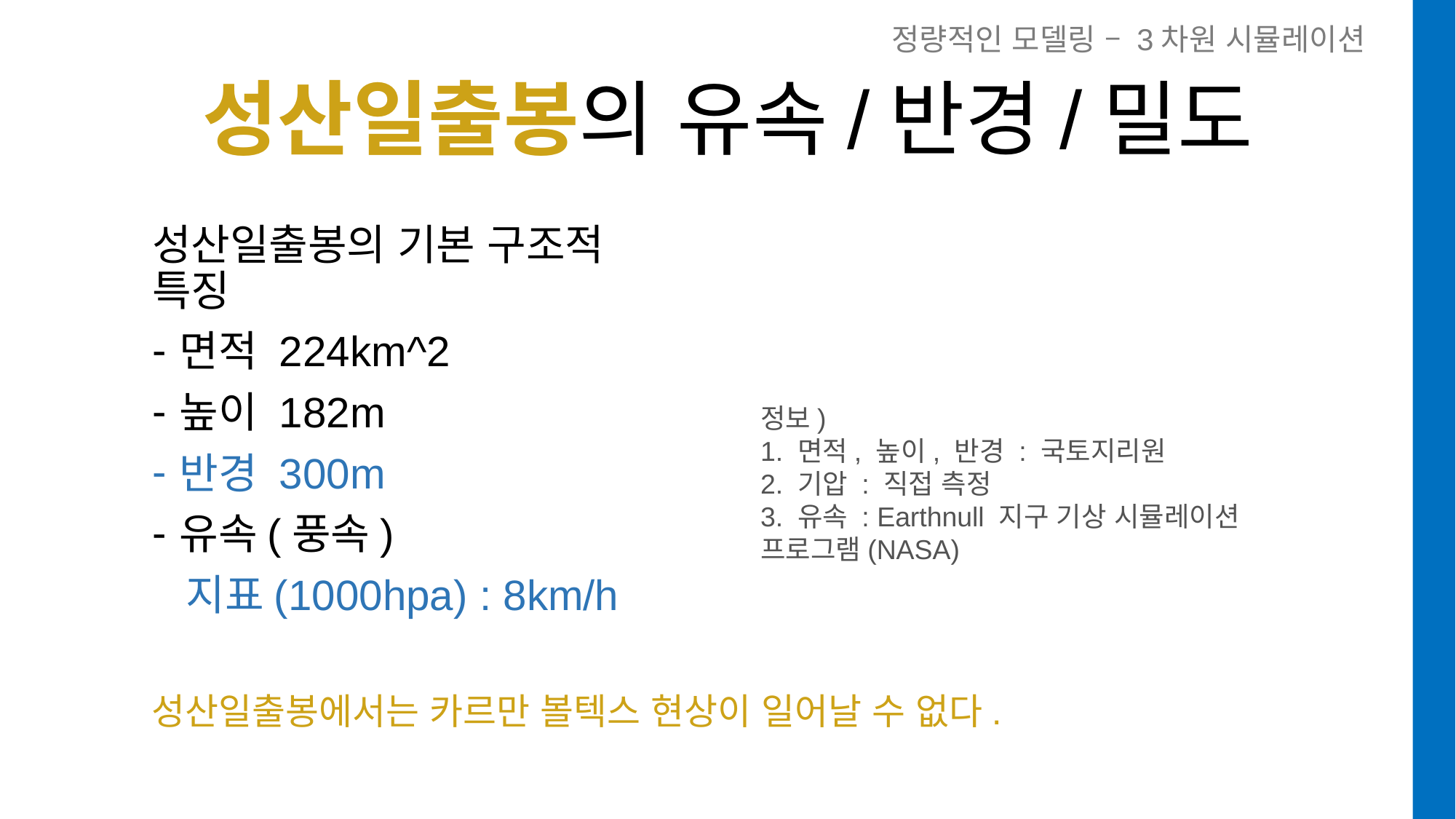

정량적인 모델링 – 3차원 시뮬레이션
# 성산일출봉의 유속/반경/밀도
성산일출봉의 기본 구조적 특징
면적 224km^2
높이 182m
반경 300m
유속(풍속)
  지표(1000hpa) : 8km/h

정보)
1. 면적, 높이, 반경 : 국토지리원
2. 기압 : 직접 측정
3. 유속 : Earthnull 지구 기상 시뮬레이션 프로그램(NASA)
성산일출봉에서는 카르만 볼텍스 현상이 일어날 수 없다.